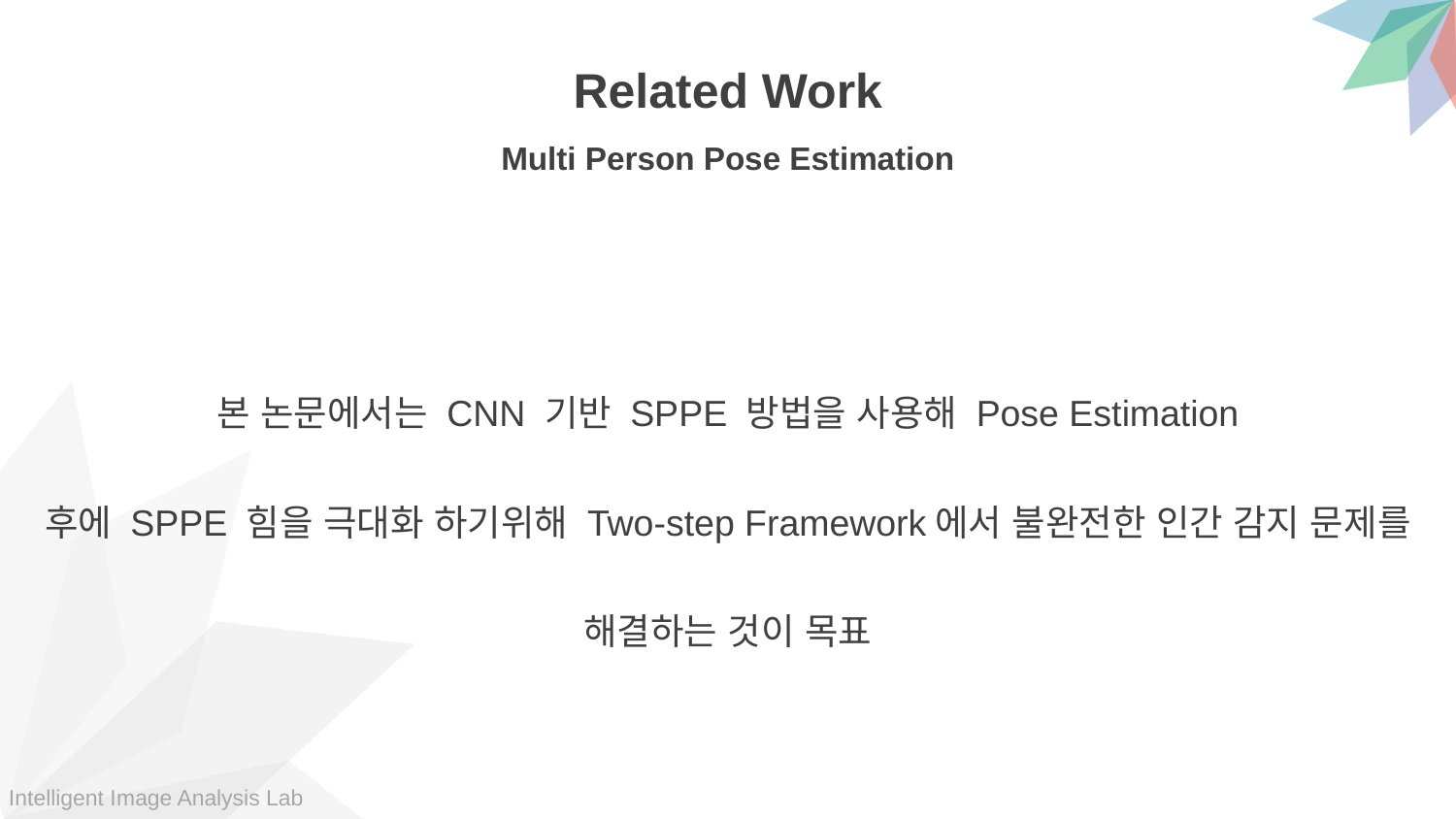

Related Work
Multi Person Pose Estimation
본 논문에서는 CNN 기반 SPPE 방법을 사용해 Pose Estimation
후에 SPPE 힘을 극대화 하기위해 Two-step Framework에서 불완전한 인간 감지 문제를 해결하는 것이 목표